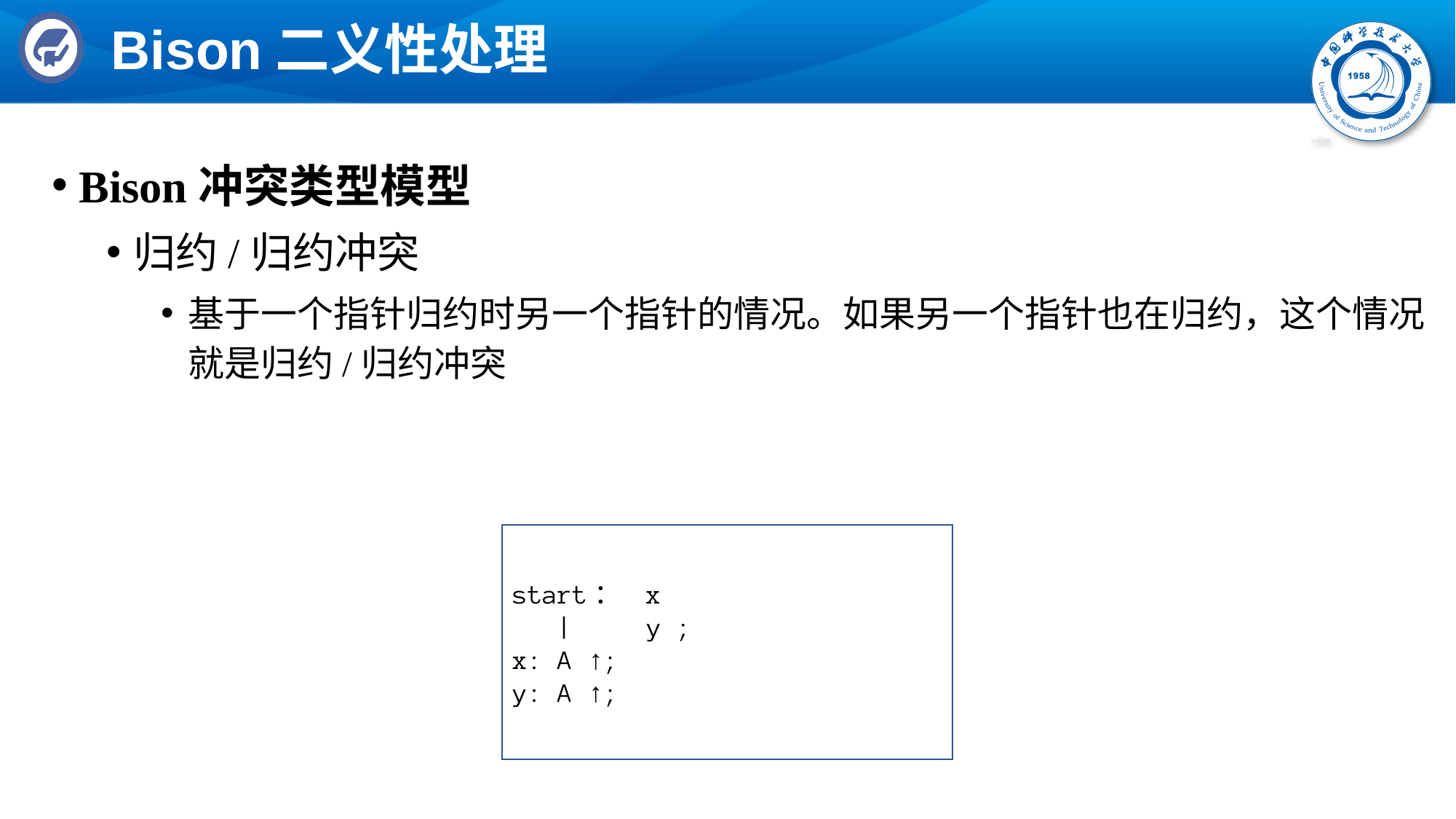

# Bison二义性处理

Bison冲突类型模型
归约/归约冲突
基于一个指针归约时另一个指针的情况。如果另一个指针也在归约，这个情况就是归约/归约冲突
start：   x
   |     y ;
x: A ↑;
y: A ↑;